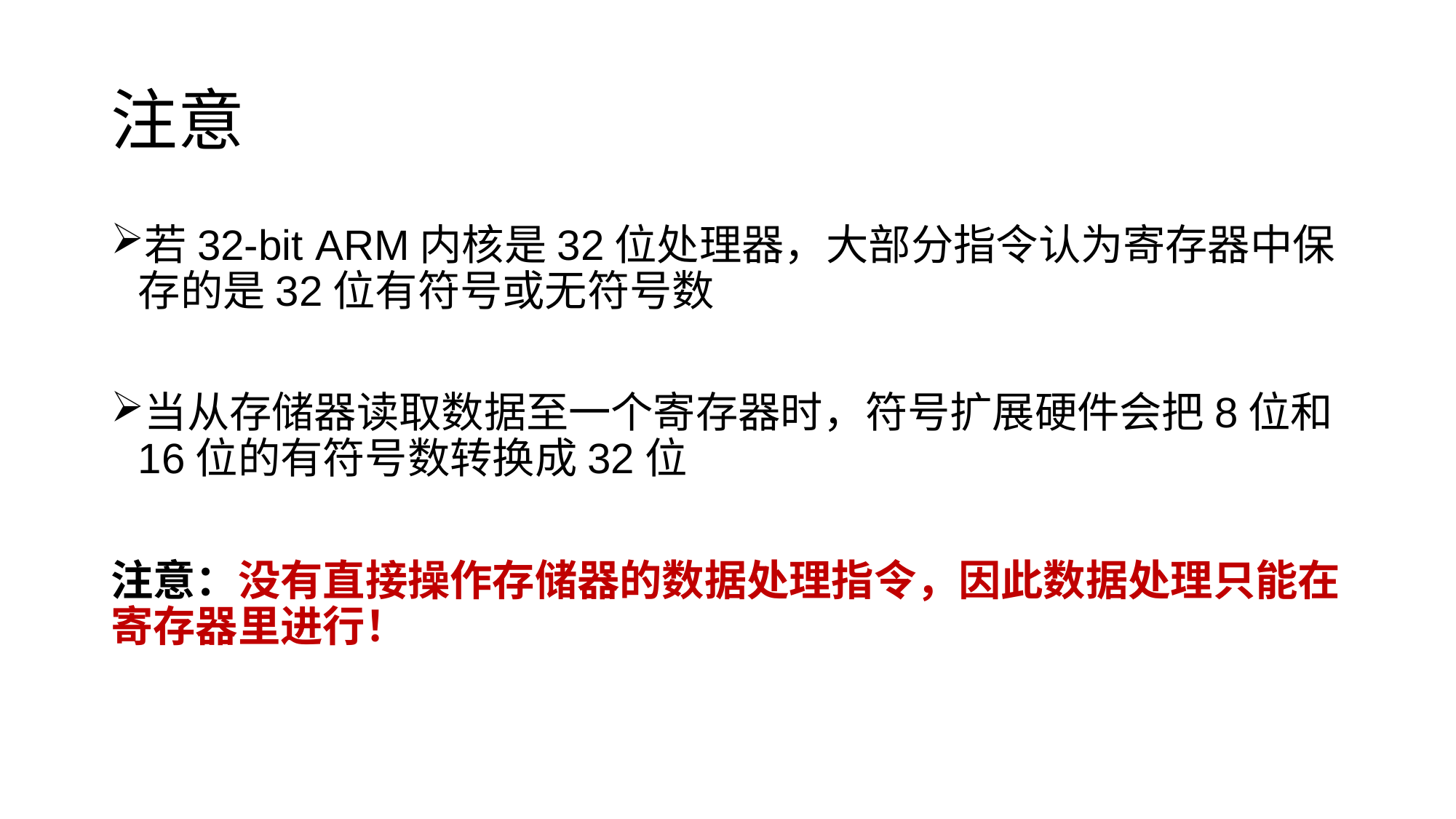

# 注意
若32-bit ARM内核是32位处理器，大部分指令认为寄存器中保存的是32位有符号或无符号数

当从存储器读取数据至一个寄存器时，符号扩展硬件会把8位和16位的有符号数转换成32位

注意：没有直接操作存储器的数据处理指令，因此数据处理只能在寄存器里进行！